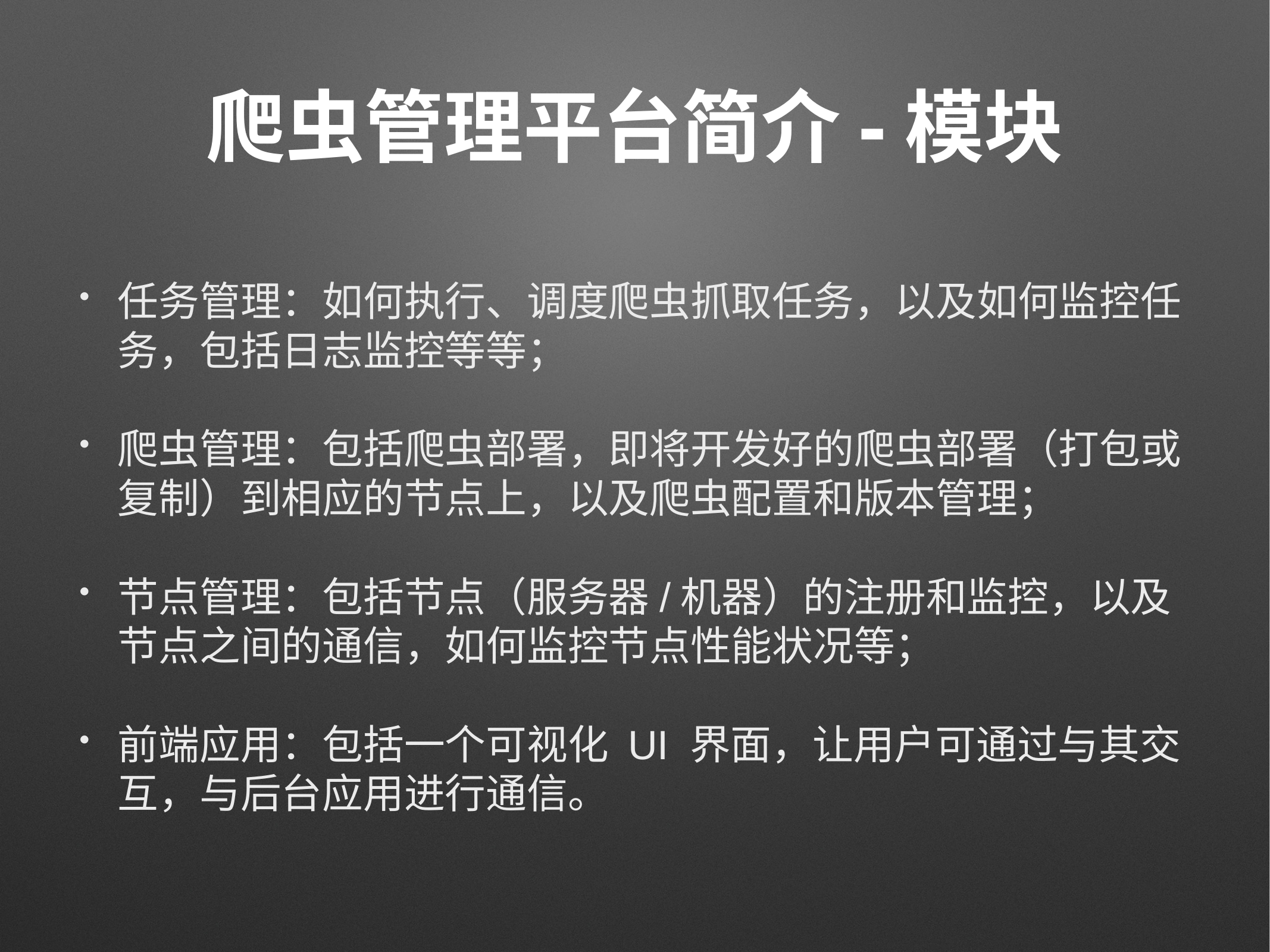

# 爬虫管理平台简介-模块
任务管理：如何执行、调度爬虫抓取任务，以及如何监控任务，包括日志监控等等；
爬虫管理：包括爬虫部署，即将开发好的爬虫部署（打包或复制）到相应的节点上，以及爬虫配置和版本管理；
节点管理：包括节点（服务器/机器）的注册和监控，以及节点之间的通信，如何监控节点性能状况等；
前端应用：包括一个可视化 UI 界面，让用户可通过与其交互，与后台应用进行通信。